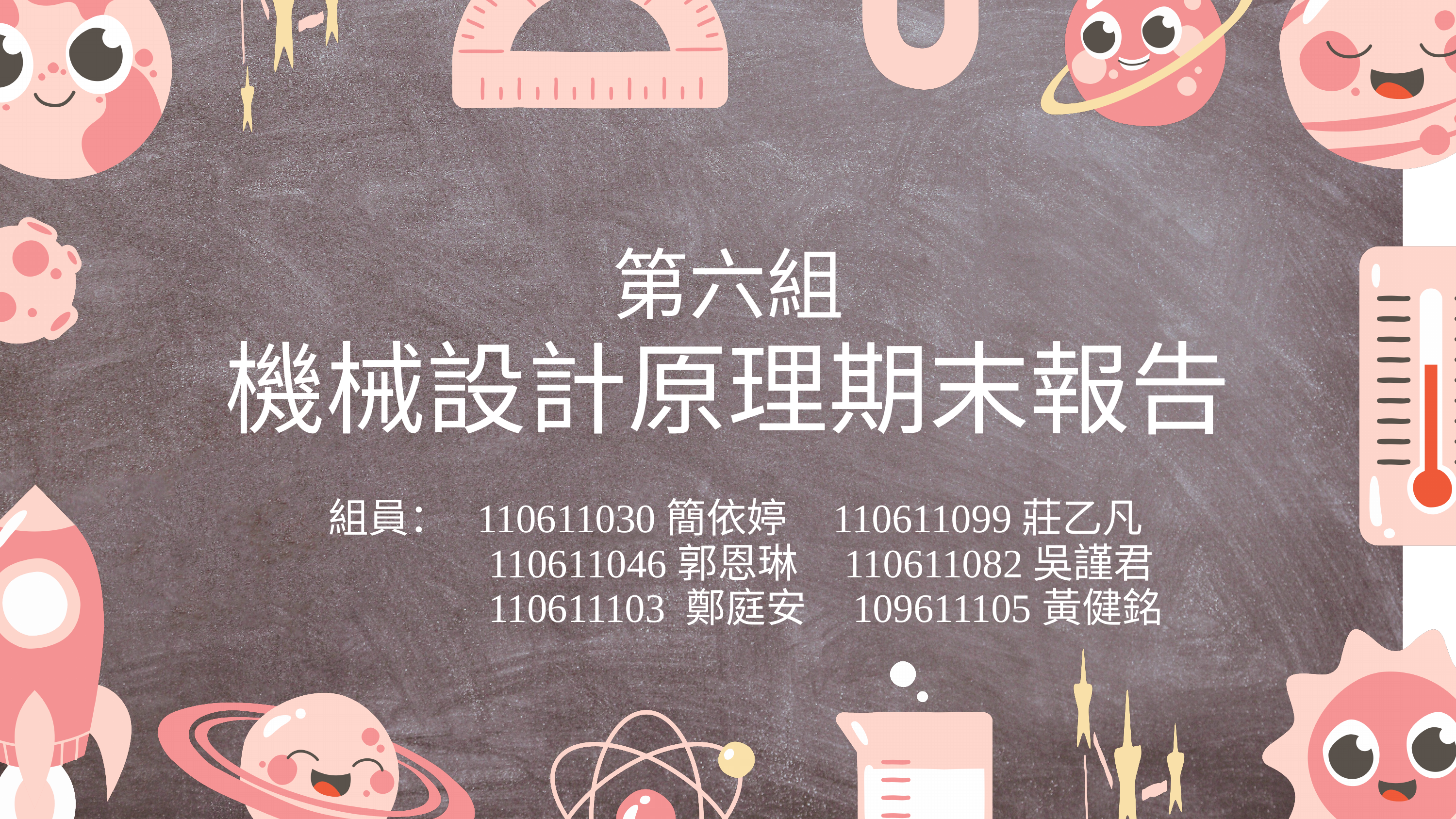

第六組

機械設計原理期末報告

組員：  110611030簡依婷    110611099莊乙凡
                    110611046郭恩琳    110611082吳謹君
                    110611103 鄭庭安    109611105黃健銘